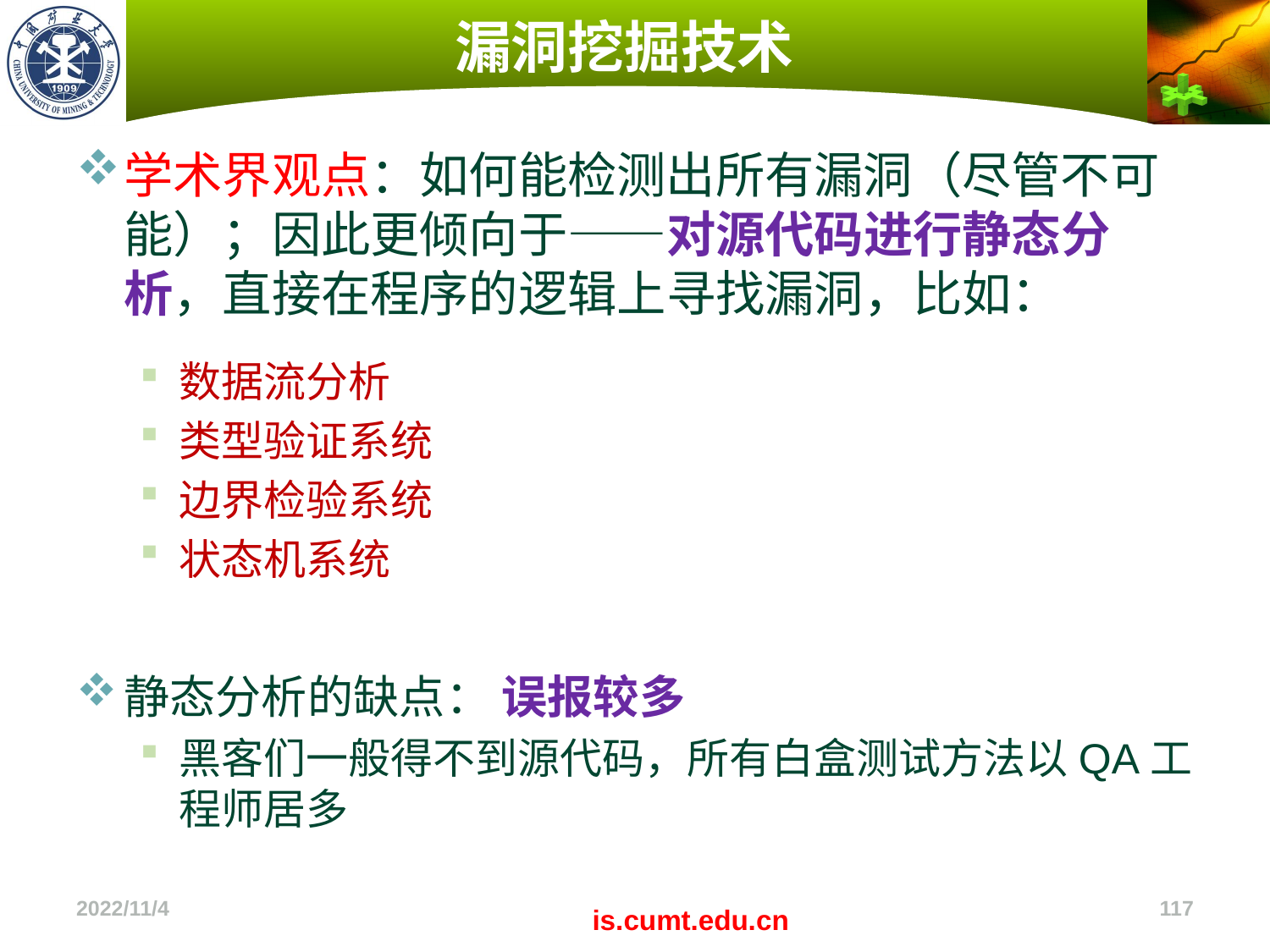

# 漏洞挖掘技术
学术界观点：如何能检测出所有漏洞（尽管不可能）；因此更倾向于——对源代码进行静态分析，直接在程序的逻辑上寻找漏洞，比如：

数据流分析
类型验证系统
边界检验系统
状态机系统

静态分析的缺点： 误报较多
黑客们一般得不到源代码，所有白盒测试方法以QA工程师居多

2022/11/4
117
is.cumt.edu.cn